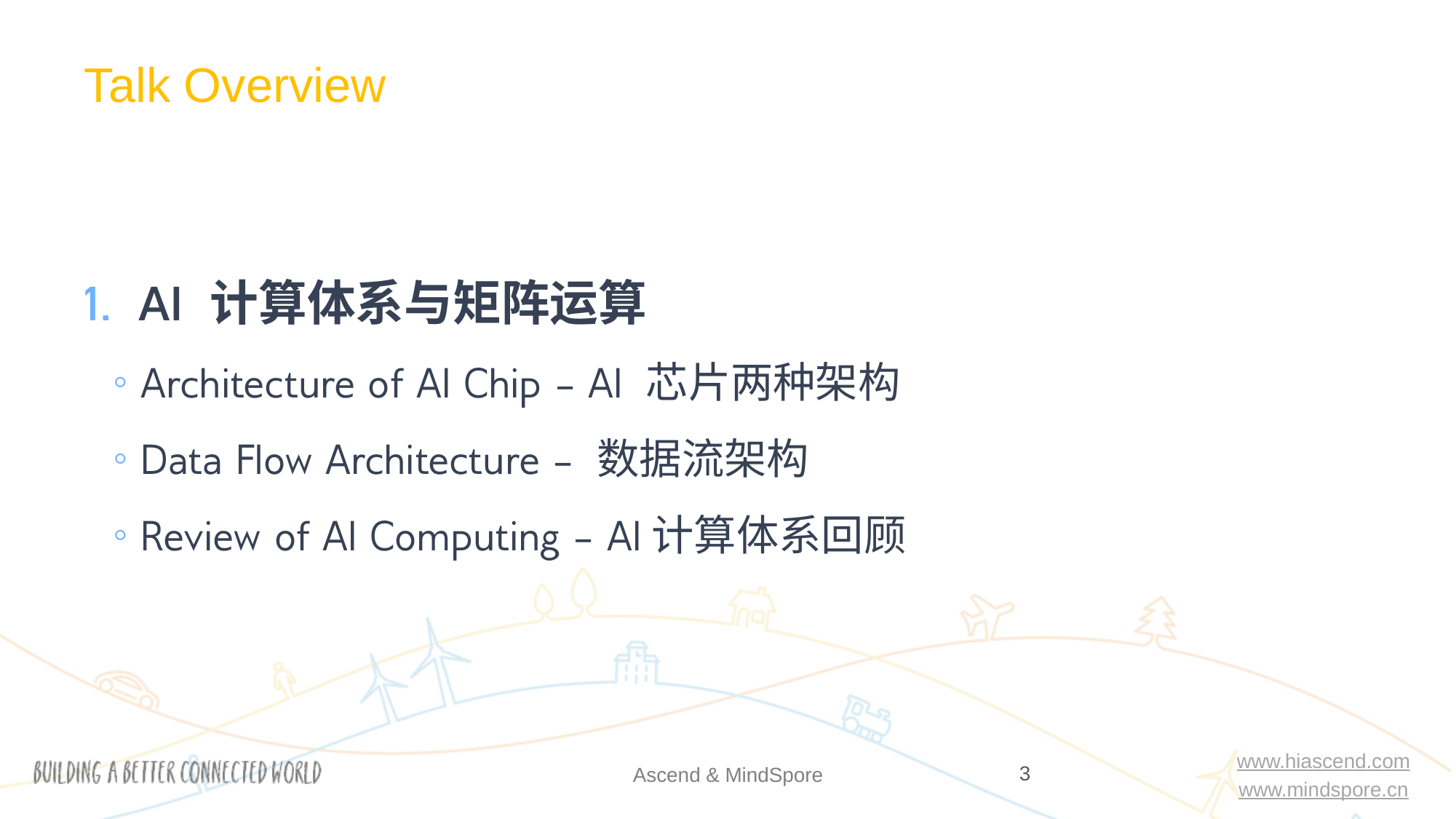

Talk Overview
AI 计算体系与矩阵运算
Architecture of AI Chip – AI 芯片两种架构
Data Flow Architecture – 数据流架构
Review of AI Computing – AI计算体系回顾